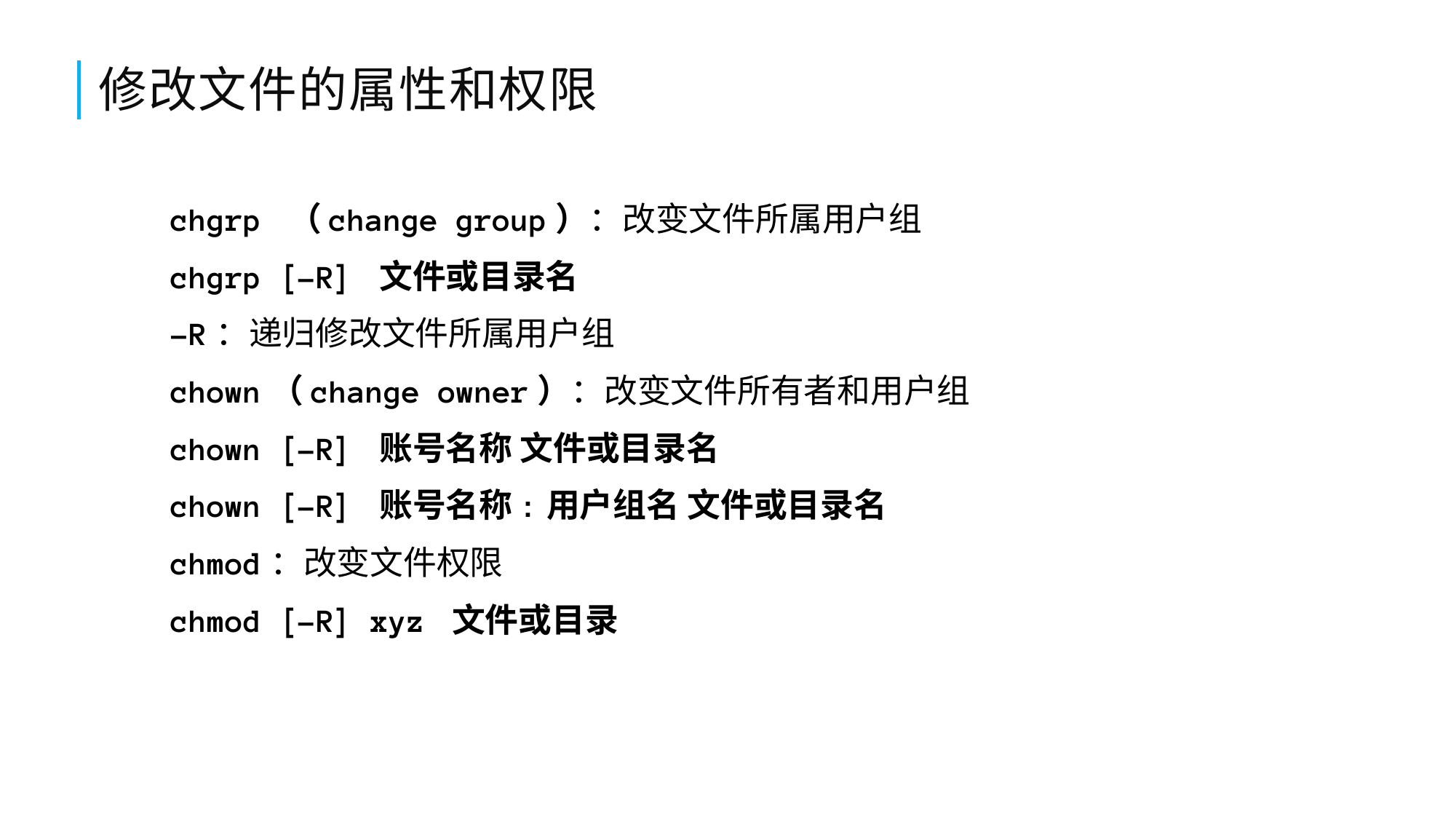

# 修改文件的属性和权限
chgrp （change group）：改变文件所属用户组
chgrp [-R] 文件或目录名
-R：递归修改文件所属用户组
chown（change owner）：改变文件所有者和用户组
chown [-R] 账号名称 文件或目录名
chown [-R] 账号名称:用户组名 文件或目录名
chmod：改变文件权限
chmod [-R] xyz 文件或目录